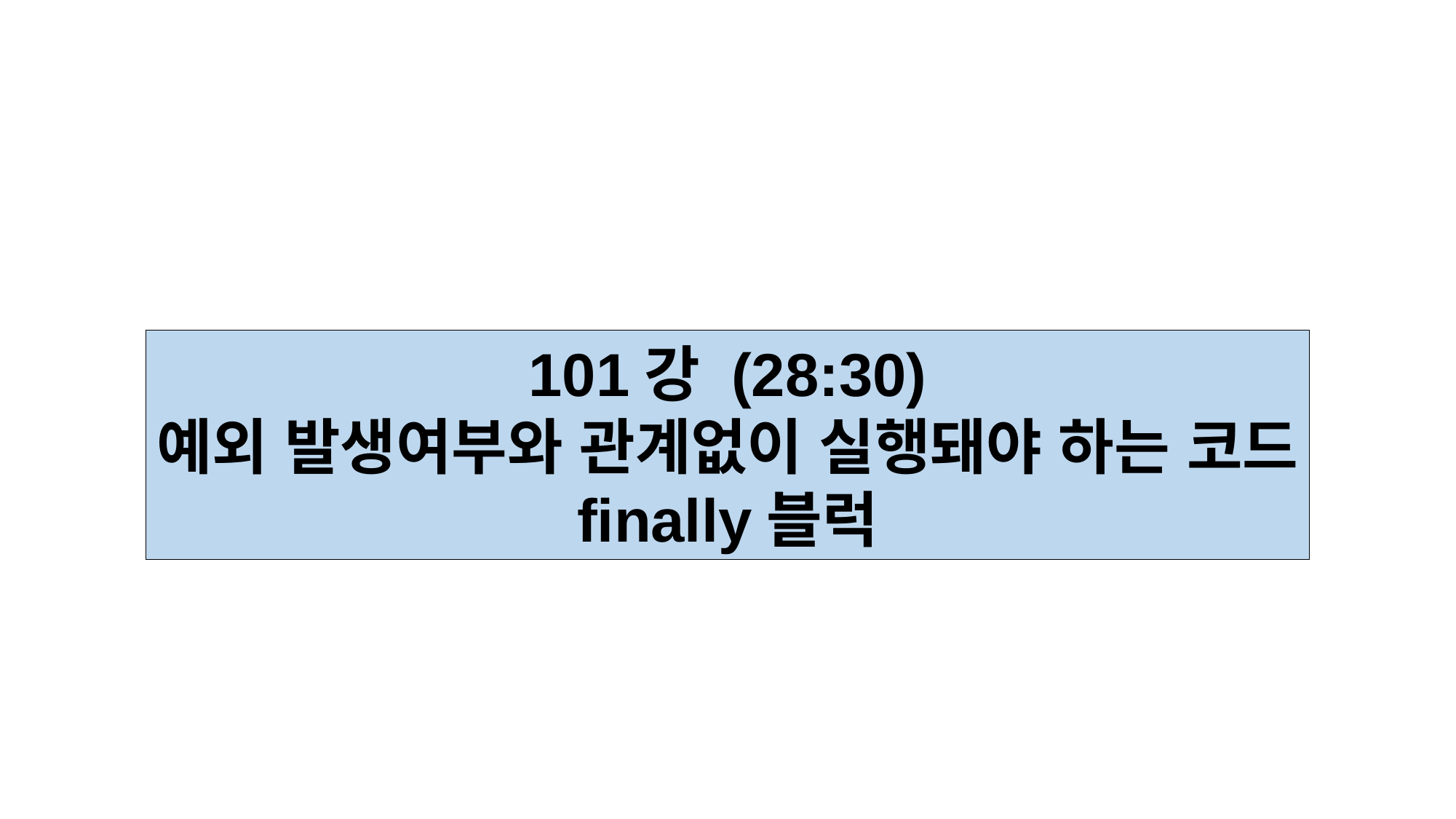

101강 (28:30)
예외 발생여부와 관계없이 실행돼야 하는 코드
finally블럭